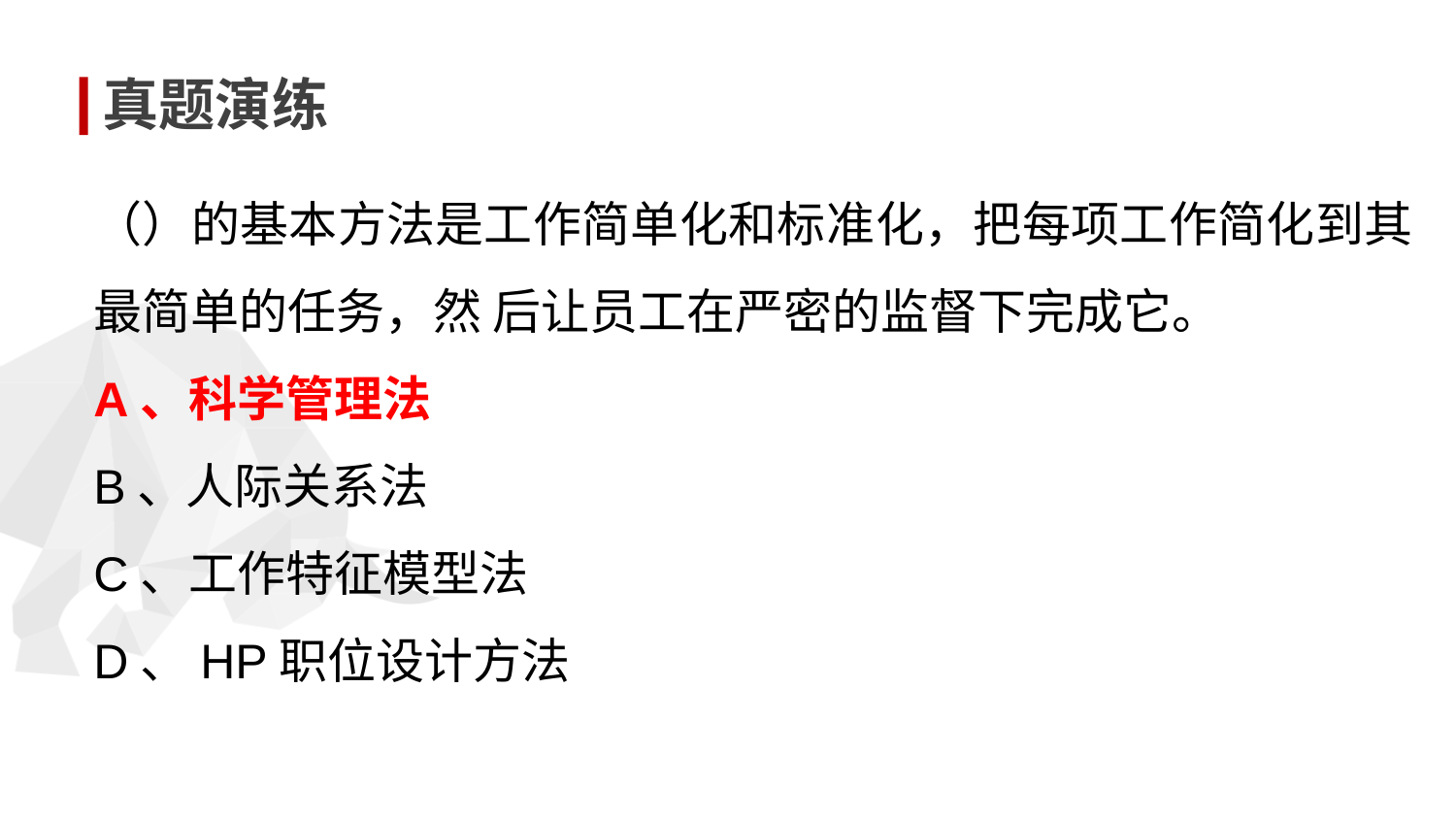

真题演练
（）的基本方法是工作简单化和标准化，把每项工作简化到其最简单的任务，然 后让员工在严密的监督下完成它。
A、科学管理法
B、人际关系法
C、工作特征模型法
D、HP职位设计方法